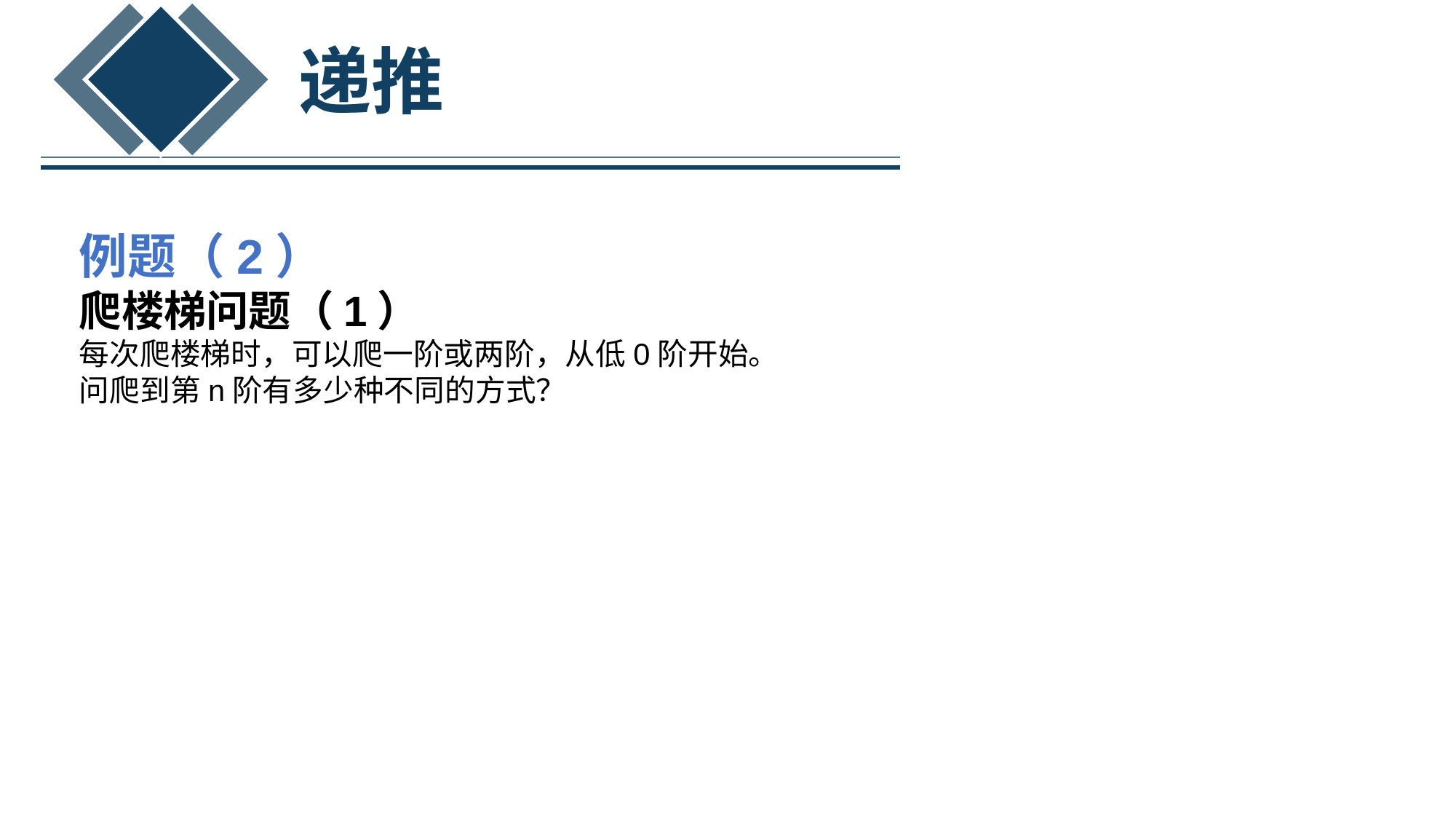

递推
例题（2）
爬楼梯问题（1）
每次爬楼梯时，可以爬一阶或两阶，从低0阶开始。
问爬到第n阶有多少种不同的方式？